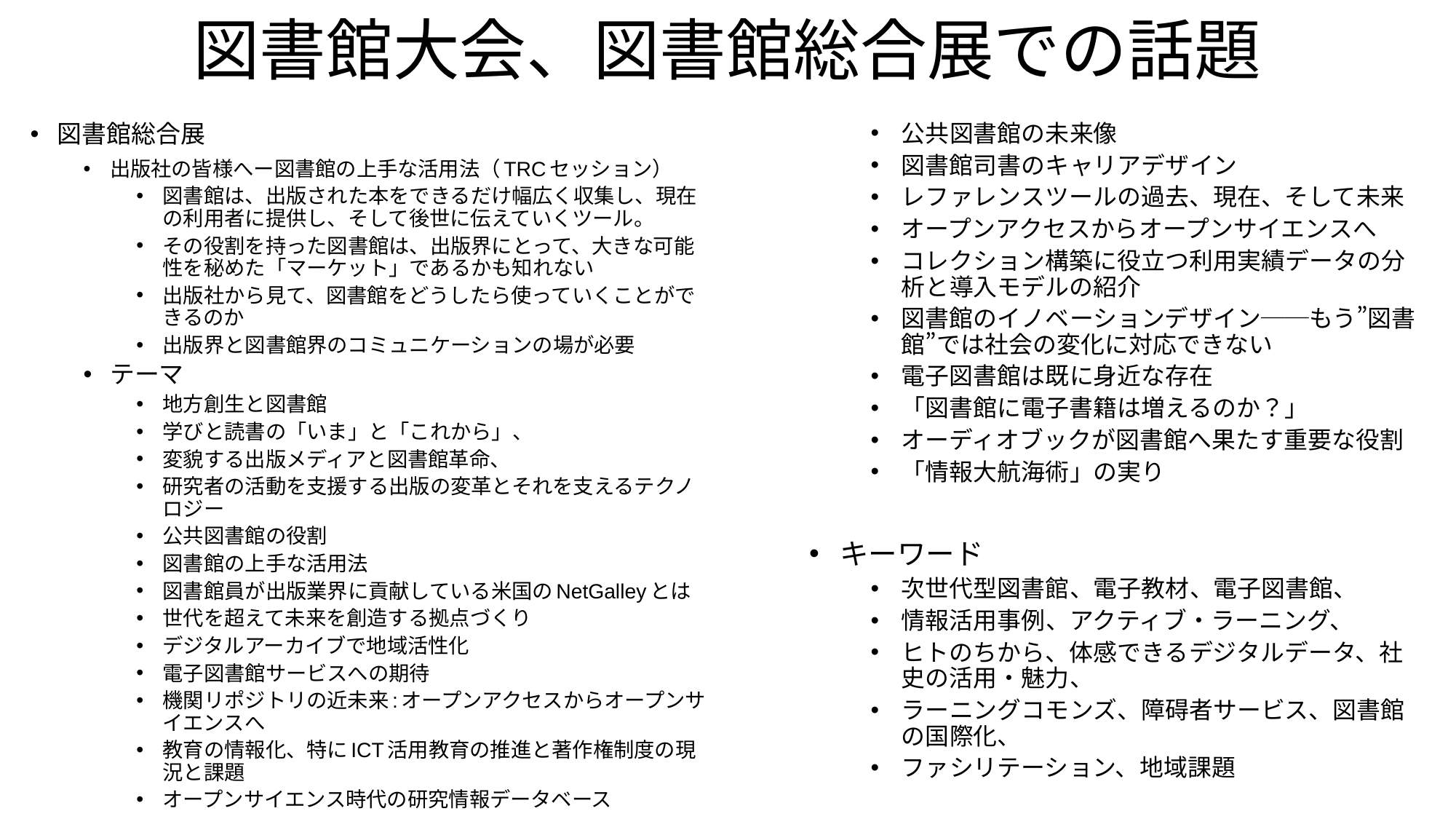

# 図書館大会、図書館総合展での話題
図書館総合展
出版社の皆様へー図書館の上手な活用法（TRCセッション）
図書館は、出版された本をできるだけ幅広く収集し、現在の利用者に提供し、そして後世に伝えていくツール。
その役割を持った図書館は、出版界にとって、大きな可能性を秘めた「マーケット」であるかも知れない
出版社から見て、図書館をどうしたら使っていくことができるのか
出版界と図書館界のコミュニケーションの場が必要
テーマ
地方創生と図書館
学びと読書の「いま」と「これから」、
変貌する出版メディアと図書館革命、
研究者の活動を支援する出版の変革とそれを支えるテクノロジー
公共図書館の役割
図書館の上手な活用法
図書館員が出版業界に貢献している米国のNetGalleyとは
世代を超えて未来を創造する拠点づくり
デジタルアーカイブで地域活性化
電子図書館サービスへの期待
機関リポジトリの近未来:オープンアクセスからオープンサイエンスへ
教育の情報化、特にICT活用教育の推進と著作権制度の現況と課題
オープンサイエンス時代の研究情報データベース

公共図書館の未来像
図書館司書のキャリアデザイン
レファレンスツールの過去、現在、そして未来
オープンアクセスからオープンサイエンスへ
コレクション構築に役立つ利用実績データの分析と導入モデルの紹介
図書館のイノベーションデザイン──もう”図書館”では社会の変化に対応できない
電子図書館は既に身近な存在
「図書館に電子書籍は増えるのか？」
オーディオブックが図書館へ果たす重要な役割
「情報大航海術」の実り

キーワード
次世代型図書館、電子教材、電子図書館、
情報活用事例、アクティブ・ラーニング、
ヒトのちから、体感できるデジタルデータ、社史の活用・魅力、
ラーニングコモンズ、障碍者サービス、図書館の国際化、
ファシリテーション、地域課題